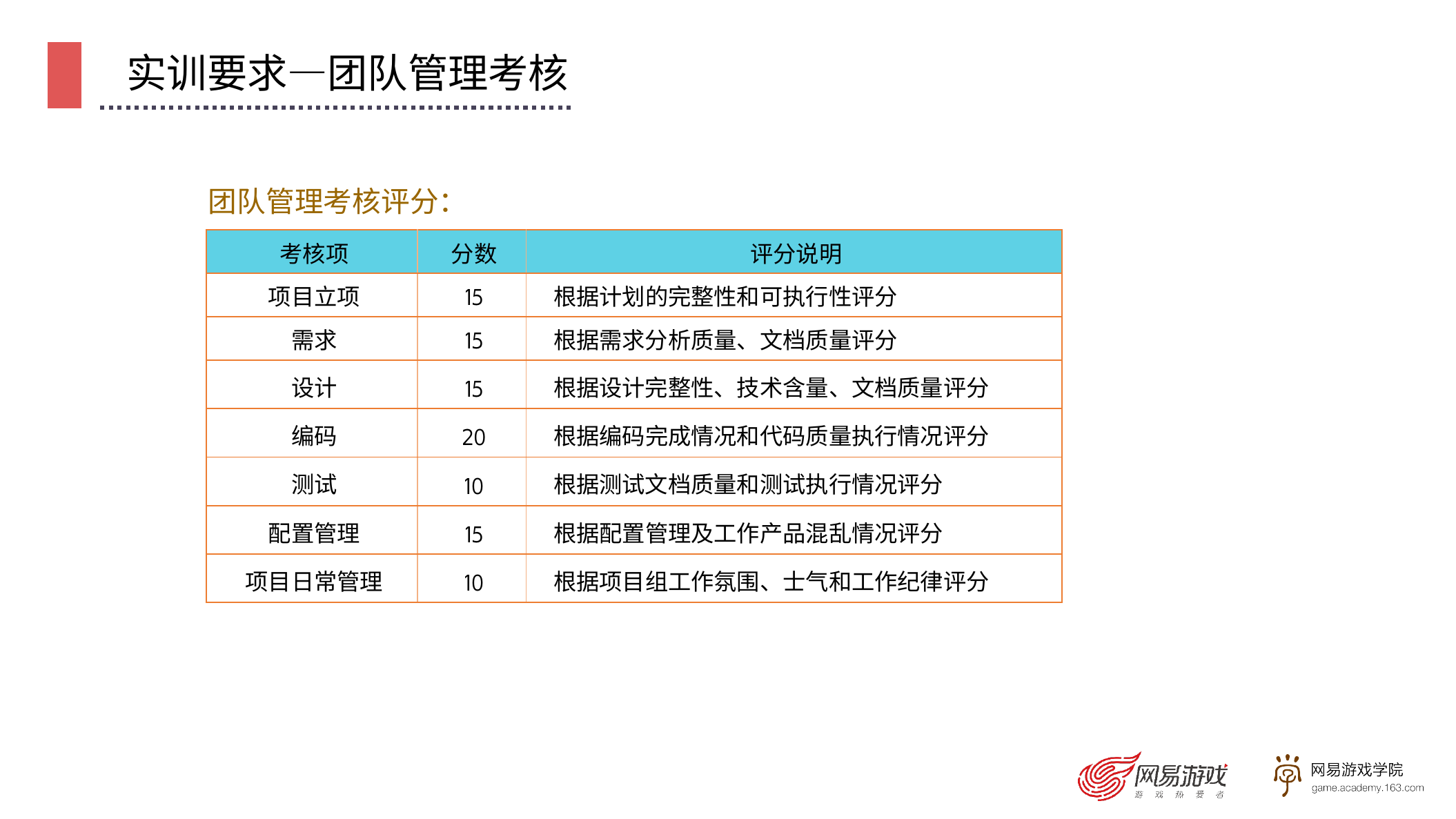

实训要求—团队管理考核
团队管理考核评分：
| 考核项 | 分数 | 评分说明 |
| --- | --- | --- |
| 项目立项 | 15 | 根据计划的完整性和可执行性评分 |
| 需求 | 15 | 根据需求分析质量、文档质量评分 |
| 设计 | 15 | 根据设计完整性、技术含量、文档质量评分 |
| 编码 | 20 | 根据编码完成情况和代码质量执行情况评分 |
| 测试 | 10 | 根据测试文档质量和测试执行情况评分 |
| 配置管理 | 15 | 根据配置管理及工作产品混乱情况评分 |
| 项目日常管理 | 10 | 根据项目组工作氛围、士气和工作纪律评分 |